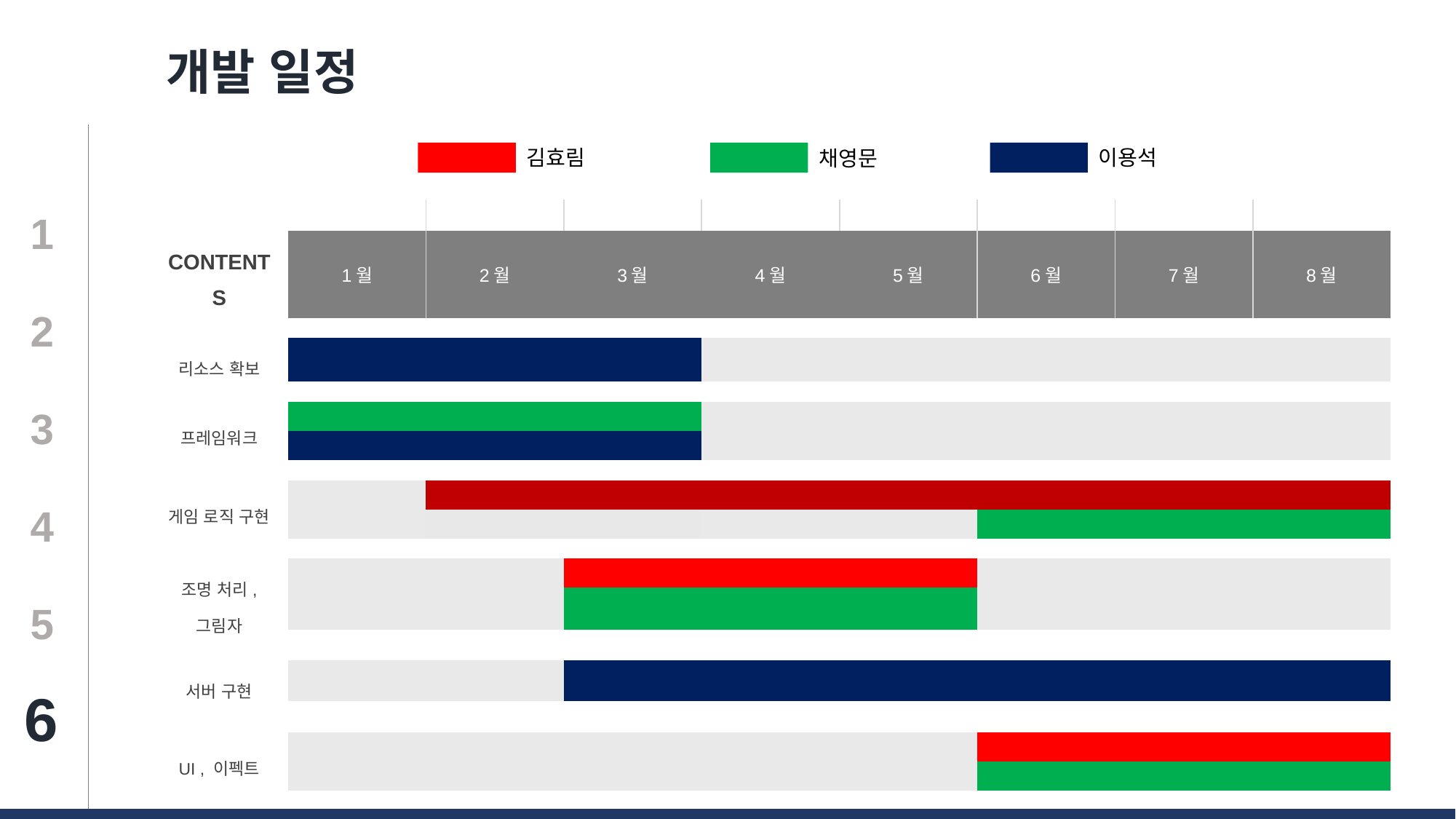

개발 일정
이용석
김효림
채영문

|  |  |  |  |  | ` |  |  |  |
| --- | --- | --- | --- | --- | --- | --- | --- | --- |
| CONTENTS | 1월 | 2월 | 3월 | 4월 | 5월 | 6월 | 7월 | 8월 |
|  |  |  |  |  |  |  |  |  |
| 리소스 확보 |  |  |  |  |  |  |  |  |
|  |  |  |  |  |  |  |  |  |
| 프레임워크 |  |  |  |  |  |  |  |  |
|  |  |  |  |  |  |  |  |  |
|  |  |  |  |  |  |  |  |  |
| 게임 로직 구현 |  |  |  |  |  |  |  |  |
|  |  |  |  |  |  |  |  |  |
|  |  |  |  |  |  |  |  |  |
| 조명 처리, 그림자 |  |  |  |  |  |  |  |  |
|  |  |  |  |  |  |  |  |  |
|  |  |  |  |  |  |  |  |  |
| 서버 구현 |  |  |  |  |  |  |  |  |
|  |  |  |  |  |  |  |  |  |
| UI , 이펙트 |  |  |  |  |  |  |  |  |
|  |  |  |  |  |  |  |  |  |
|  |  |  |  |  |  |  |  |  |
1
2
3
4
5
6